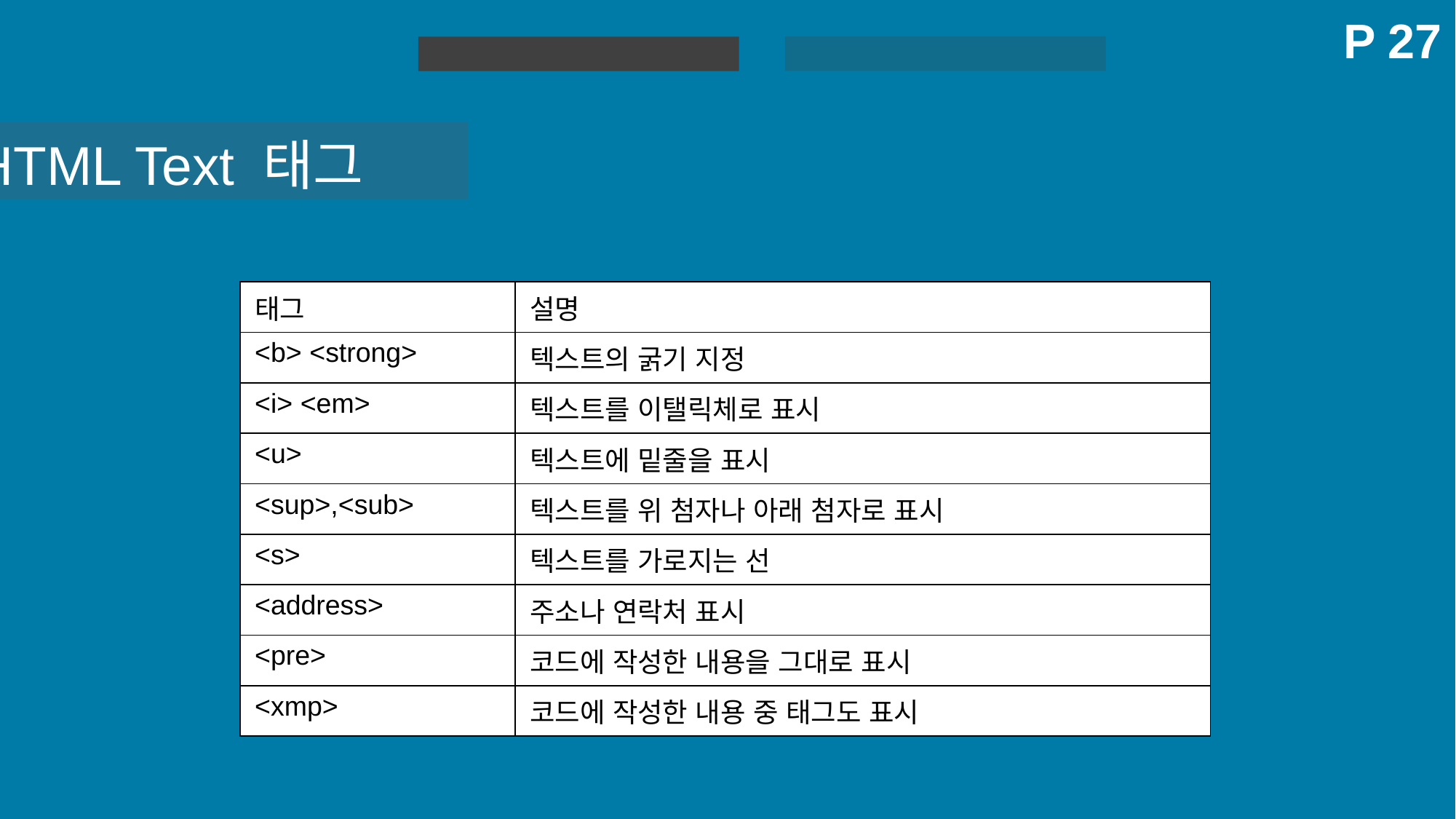

P 27
HTML 실습
HTML

HTML Text 태그
| 태그 | 설명 |
| --- | --- |
| <b> <strong> | 텍스트의 굵기 지정 |
| <i> <em> | 텍스트를 이탤릭체로 표시 |
| <u> | 텍스트에 밑줄을 표시 |
| <sup>,<sub> | 텍스트를 위 첨자나 아래 첨자로 표시 |
| <s> | 텍스트를 가로지는 선 |
| <address> | 주소나 연락처 표시 |
| <pre> | 코드에 작성한 내용을 그대로 표시 |
| <xmp> | 코드에 작성한 내용 중 태그도 표시 |